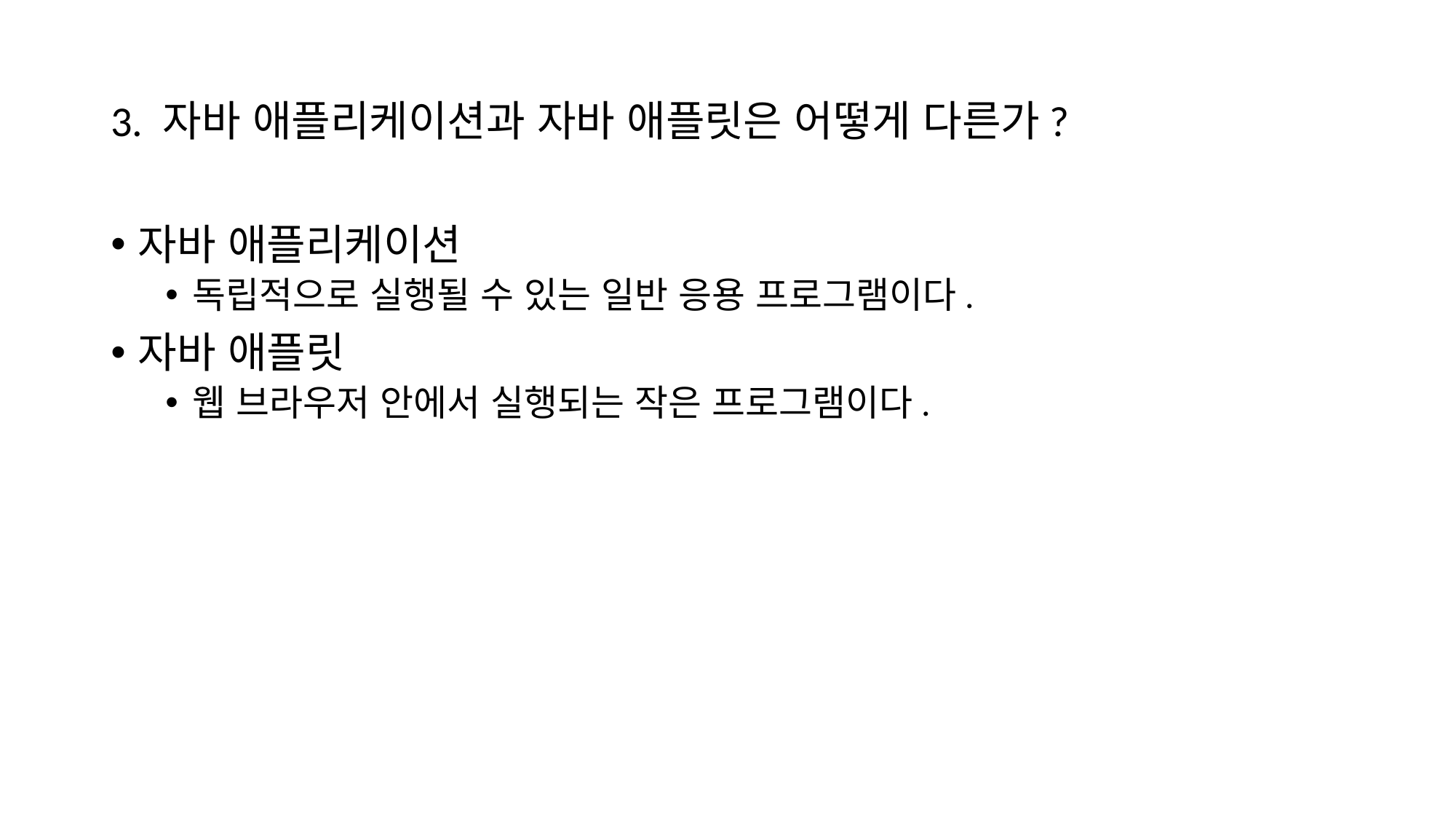

# 3. 자바 애플리케이션과 자바 애플릿은 어떻게 다른가?
자바 애플리케이션
독립적으로 실행될 수 있는 일반 응용 프로그램이다.
자바 애플릿
웹 브라우저 안에서 실행되는 작은 프로그램이다.